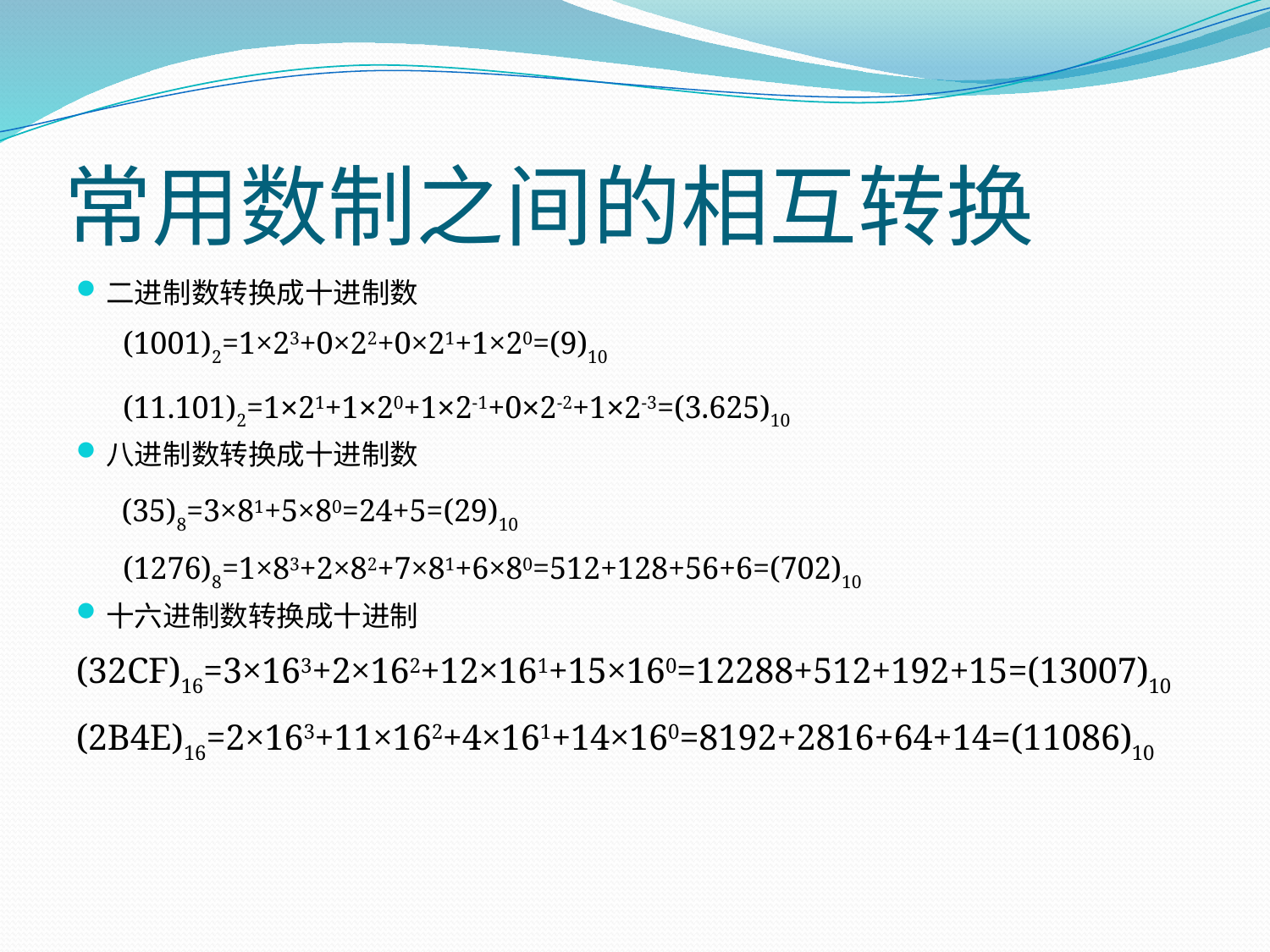

# 常用数制之间的相互转换
二进制数转换成十进制数
      (1001)2=1×23+0×22+0×21+1×20=(9)10
      (11.101)2=1×21+1×20+1×2-1+0×2-2+1×2-3=(3.625)10
八进制数转换成十进制数
     (35)8=3×81+5×80=24+5=(29)10
      (1276)8=1×83+2×82+7×81+6×80=512+128+56+6=(702)10
十六进制数转换成十进制
(32CF)16=3×163+2×162+12×161+15×160=12288+512+192+15=(13007)10
(2B4E)16=2×163+11×162+4×161+14×160=8192+2816+64+14=(11086)10